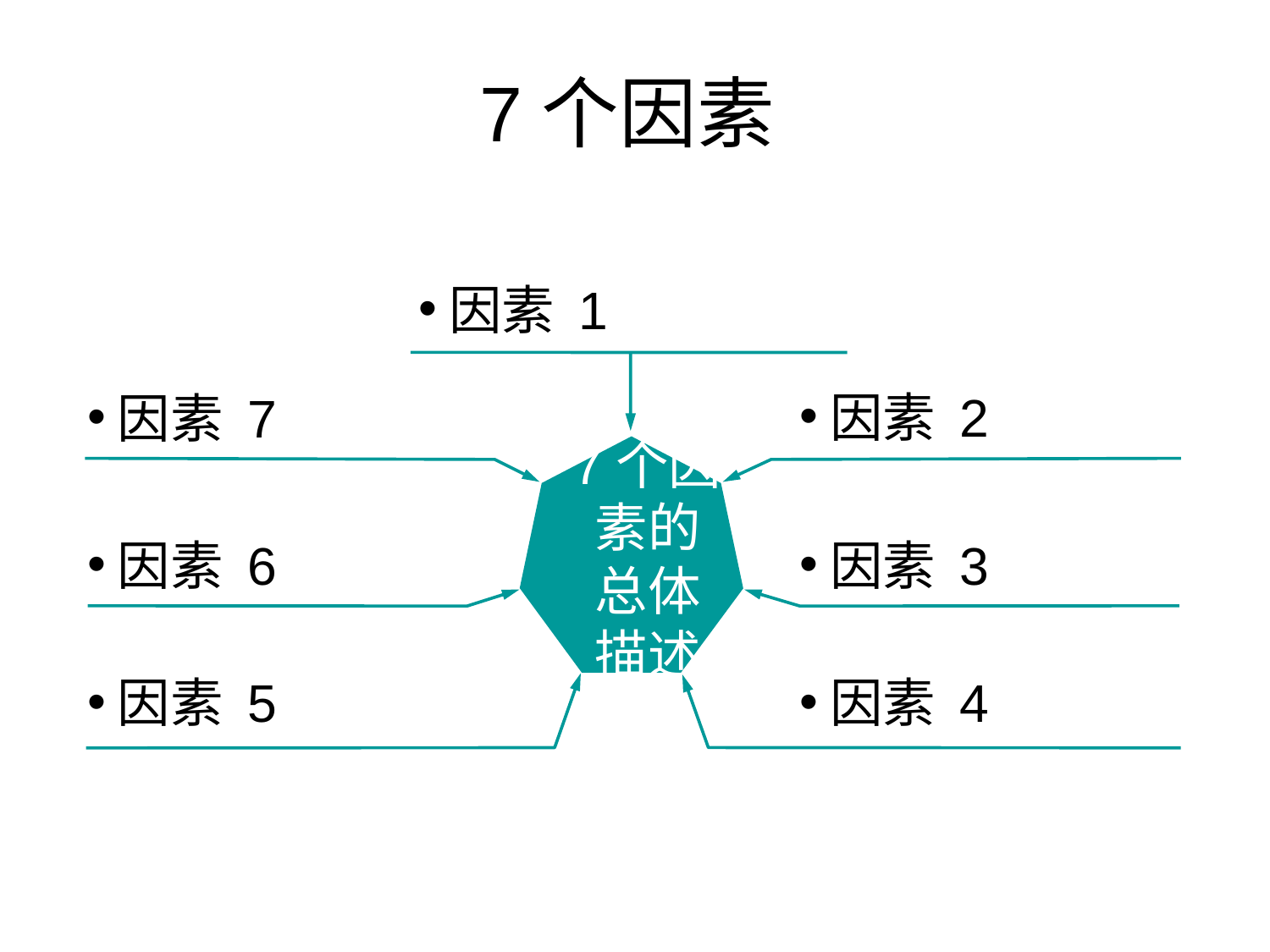

7个因素
因素 1

因素 2
因素 7

7个因素的总体描述
因素 6
因素 3

因素 5
因素 4